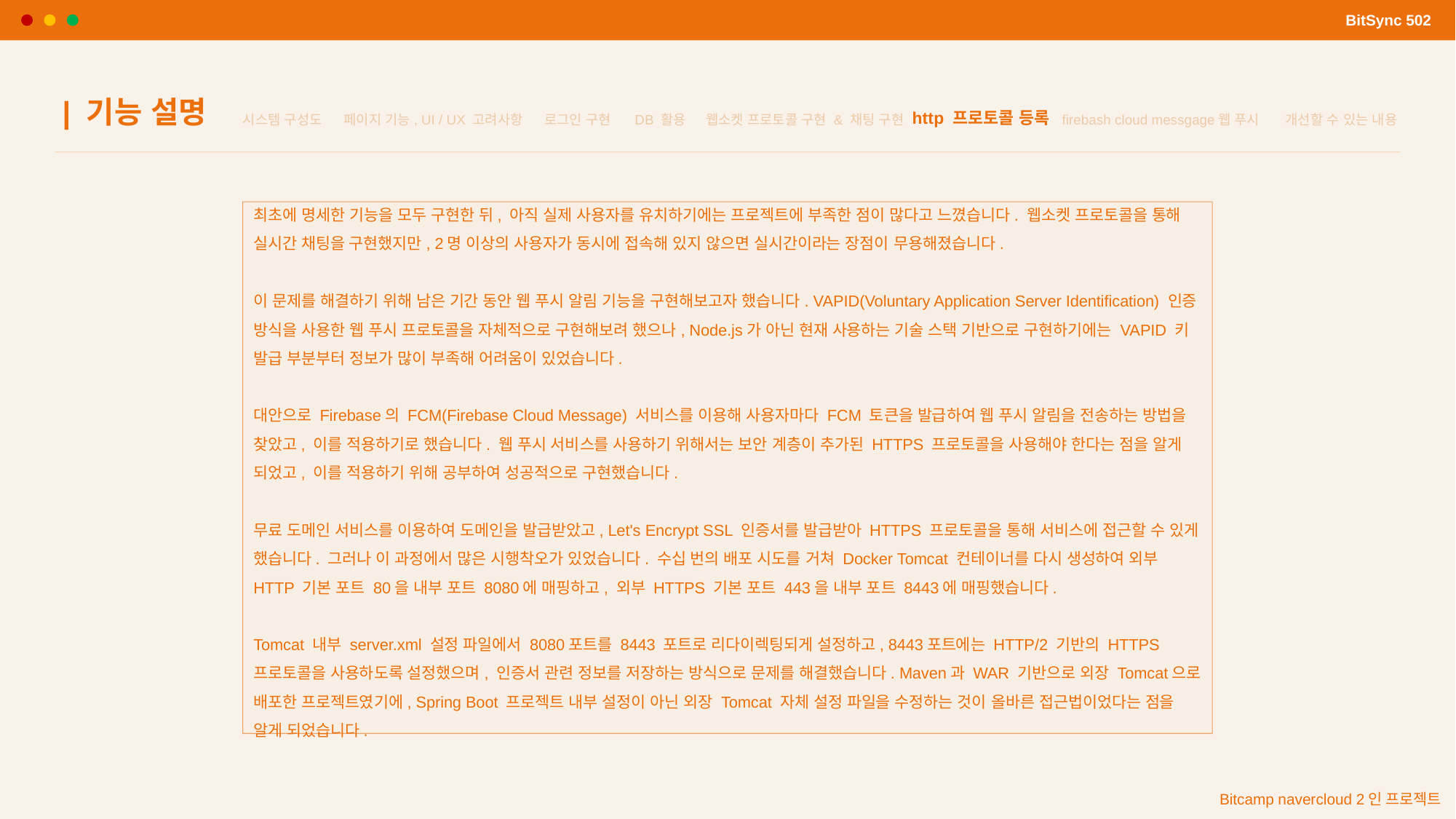

BitSync 502

| 기능 설명
http 프로토콜 등록
시스템 구성도
페이지 기능, UI / UX 고려사항
로그인 구현
DB 활용
웹소켓 프로토콜 구현 & 채팅 구현
firebash cloud messgage웹 푸시
개선할 수 있는 내용
최초에 명세한 기능을 모두 구현한 뒤, 아직 실제 사용자를 유치하기에는 프로젝트에 부족한 점이 많다고 느꼈습니다. 웹소켓 프로토콜을 통해 실시간 채팅을 구현했지만, 2명 이상의 사용자가 동시에 접속해 있지 않으면 실시간이라는 장점이 무용해졌습니다.

이 문제를 해결하기 위해 남은 기간 동안 웹 푸시 알림 기능을 구현해보고자 했습니다. VAPID(Voluntary Application Server Identification) 인증 방식을 사용한 웹 푸시 프로토콜을 자체적으로 구현해보려 했으나, Node.js가 아닌 현재 사용하는 기술 스택 기반으로 구현하기에는 VAPID 키 발급 부분부터 정보가 많이 부족해 어려움이 있었습니다.

대안으로 Firebase의 FCM(Firebase Cloud Message) 서비스를 이용해 사용자마다 FCM 토큰을 발급하여 웹 푸시 알림을 전송하는 방법을 찾았고, 이를 적용하기로 했습니다. 웹 푸시 서비스를 사용하기 위해서는 보안 계층이 추가된 HTTPS 프로토콜을 사용해야 한다는 점을 알게 되었고, 이를 적용하기 위해 공부하여 성공적으로 구현했습니다.

무료 도메인 서비스를 이용하여 도메인을 발급받았고, Let's Encrypt SSL 인증서를 발급받아 HTTPS 프로토콜을 통해 서비스에 접근할 수 있게 했습니다. 그러나 이 과정에서 많은 시행착오가 있었습니다. 수십 번의 배포 시도를 거쳐 Docker Tomcat 컨테이너를 다시 생성하여 외부 HTTP 기본 포트 80을 내부 포트 8080에 매핑하고, 외부 HTTPS 기본 포트 443을 내부 포트 8443에 매핑했습니다.

Tomcat 내부 server.xml 설정 파일에서 8080포트를 8443 포트로 리다이렉팅되게 설정하고, 8443포트에는 HTTP/2 기반의 HTTPS 프로토콜을 사용하도록 설정했으며, 인증서 관련 정보를 저장하는 방식으로 문제를 해결했습니다. Maven과 WAR 기반으로 외장 Tomcat으로 배포한 프로젝트였기에, Spring Boot 프로젝트 내부 설정이 아닌 외장 Tomcat 자체 설정 파일을 수정하는 것이 올바른 접근법이었다는 점을 알게 되었습니다.
Bitcamp navercloud 2인 프로젝트